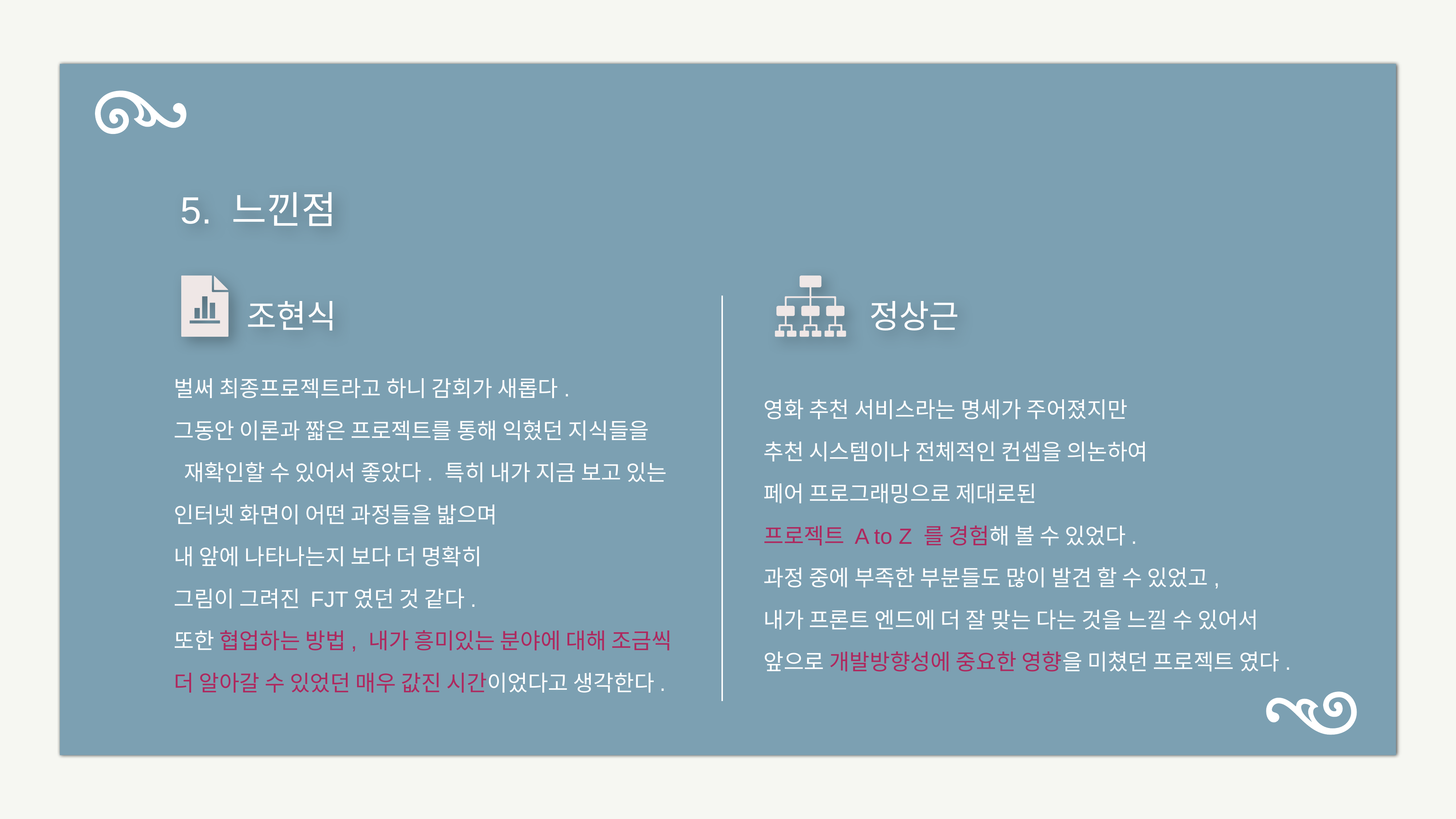

5. 느낀점

조현식
정상근
벌써 최종프로젝트라고 하니 감회가 새롭다.
그동안 이론과 짧은 프로젝트를 통해 익혔던 지식들을
 재확인할 수 있어서 좋았다. 특히 내가 지금 보고 있는
인터넷 화면이 어떤 과정들을 밟으며
내 앞에 나타나는지 보다 더 명확히
그림이 그려진 FJT였던 것 같다.
또한 협업하는 방법, 내가 흥미있는 분야에 대해 조금씩
더 알아갈 수 있었던 매우 값진 시간이었다고 생각한다.
영화 추천 서비스라는 명세가 주어졌지만
추천 시스템이나 전체적인 컨셉을 의논하여
페어 프로그래밍으로 제대로된
프로젝트 A to Z 를 경험해 볼 수 있었다.
과정 중에 부족한 부분들도 많이 발견 할 수 있었고,
내가 프론트 엔드에 더 잘 맞는 다는 것을 느낄 수 있어서
앞으로 개발방향성에 중요한 영향을 미쳤던 프로젝트 였다.